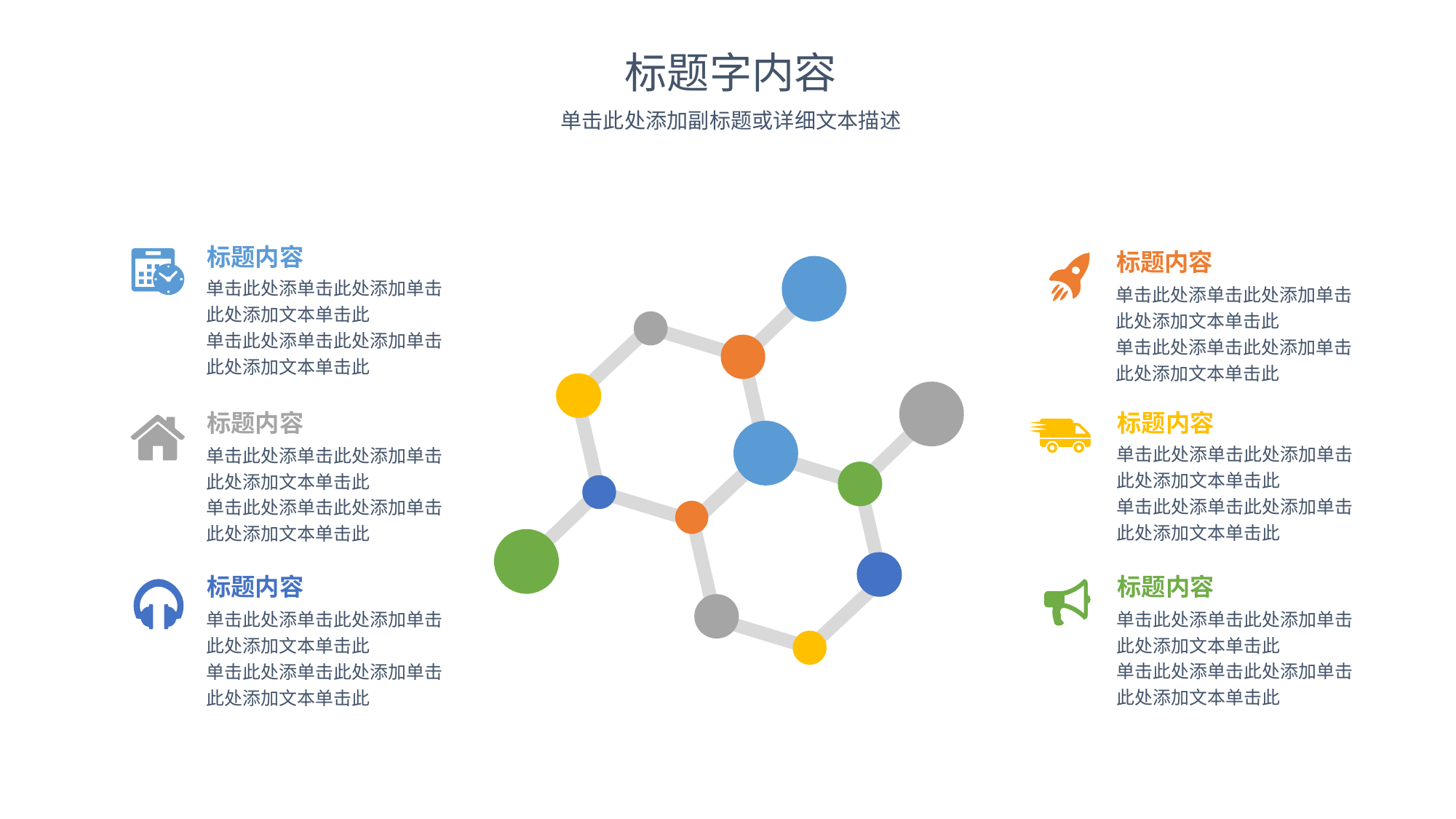

标题字内容
单击此处添加副标题或详细文本描述
标题内容

标题内容

单击此处添单击此处添加单击此处添加文本单击此
单击此处添单击此处添加单击此处添加文本单击此
单击此处添单击此处添加单击此处添加文本单击此
单击此处添单击此处添加单击此处添加文本单击此
标题内容
标题内容

单击此处添单击此处添加单击此处添加文本单击此
单击此处添单击此处添加单击此处添加文本单击此
单击此处添单击此处添加单击此处添加文本单击此
单击此处添单击此处添加单击此处添加文本单击此
标题内容
标题内容

单击此处添单击此处添加单击此处添加文本单击此
单击此处添单击此处添加单击此处添加文本单击此
单击此处添单击此处添加单击此处添加文本单击此
单击此处添单击此处添加单击此处添加文本单击此